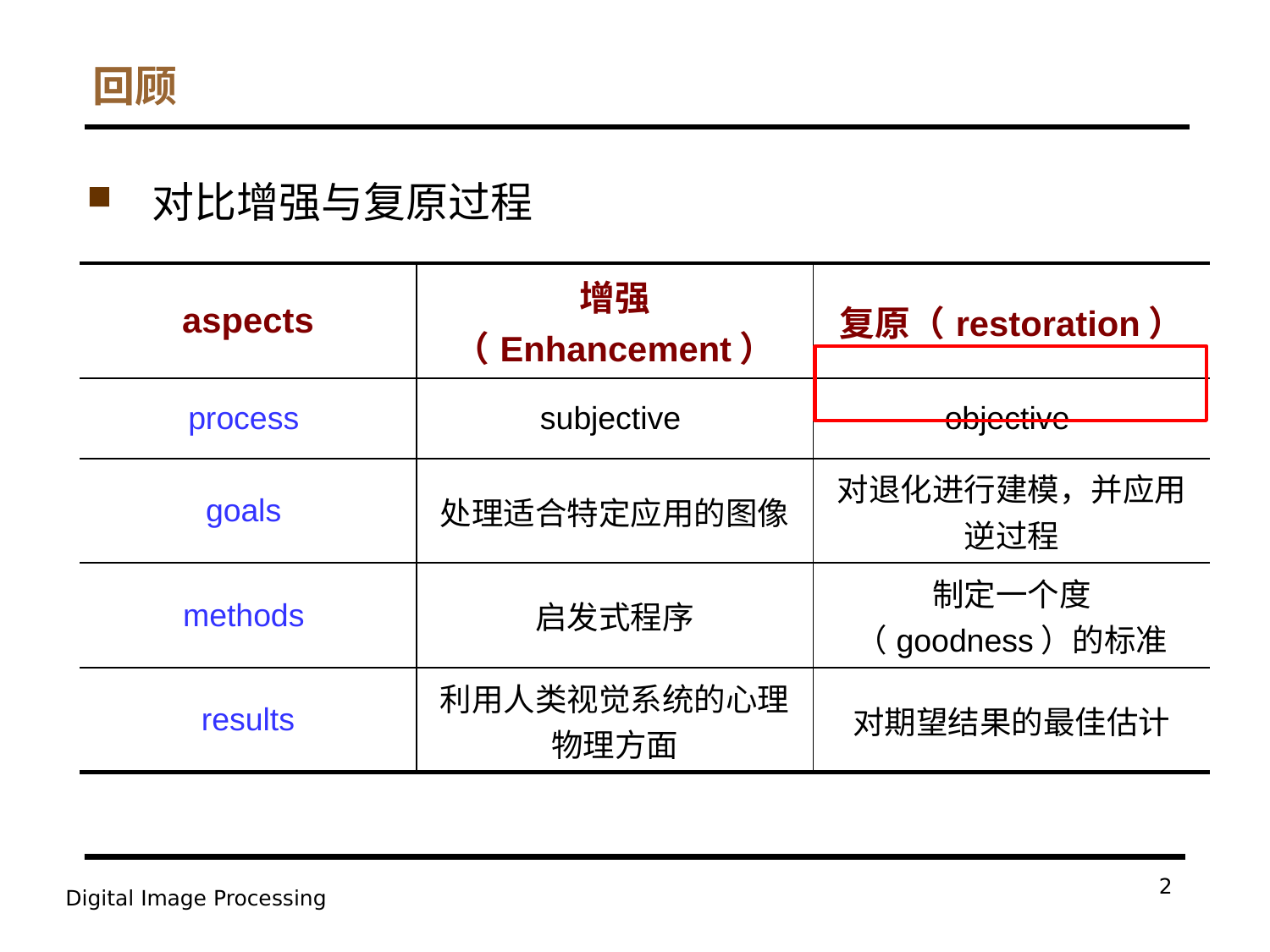

# 回顾

对比增强与复原过程
| aspects | 增强（Enhancement） | 复原（restoration） |
| --- | --- | --- |
| process | subjective | objective |
| goals | 处理适合特定应用的图像 | 对退化进行建模，并应用逆过程 |
| methods | 启发式程序 | 制定一个度（goodness）的标准 |
| results | 利用人类视觉系统的心理物理方面 | 对期望结果的最佳估计 |

2
Digital Image Processing